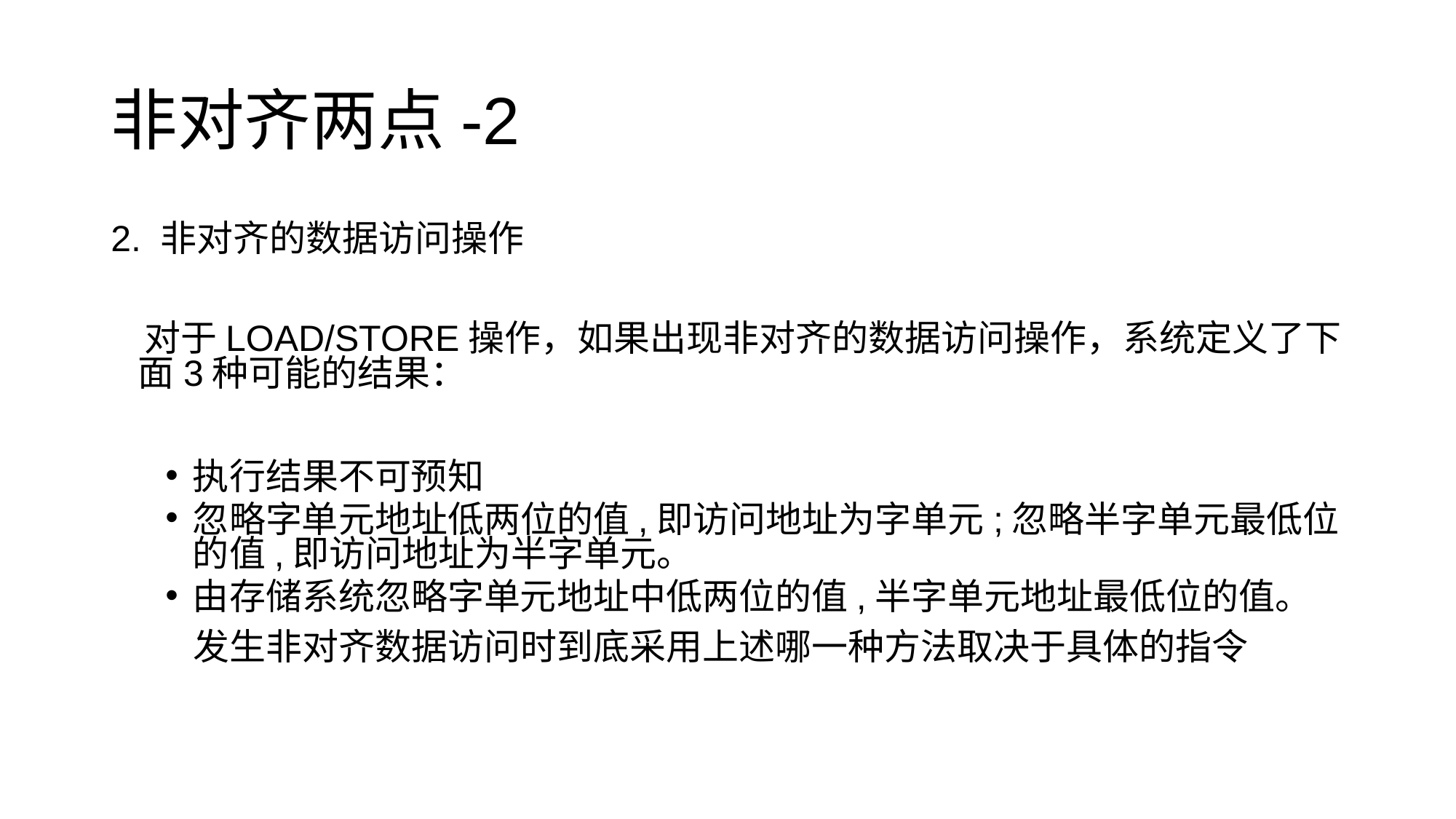

# 非对齐两点-2
2. 非对齐的数据访问操作

   对于LOAD/STORE操作，如果出现非对齐的数据访问操作，系统定义了下面3种可能的结果：

执行结果不可预知
忽略字单元地址低两位的值,即访问地址为字单元;忽略半字单元最低位的值,即访问地址为半字单元。
由存储系统忽略字单元地址中低两位的值,半字单元地址最低位的值。
         发生非对齐数据访问时到底采用上述哪一种方法取决于具体的指令